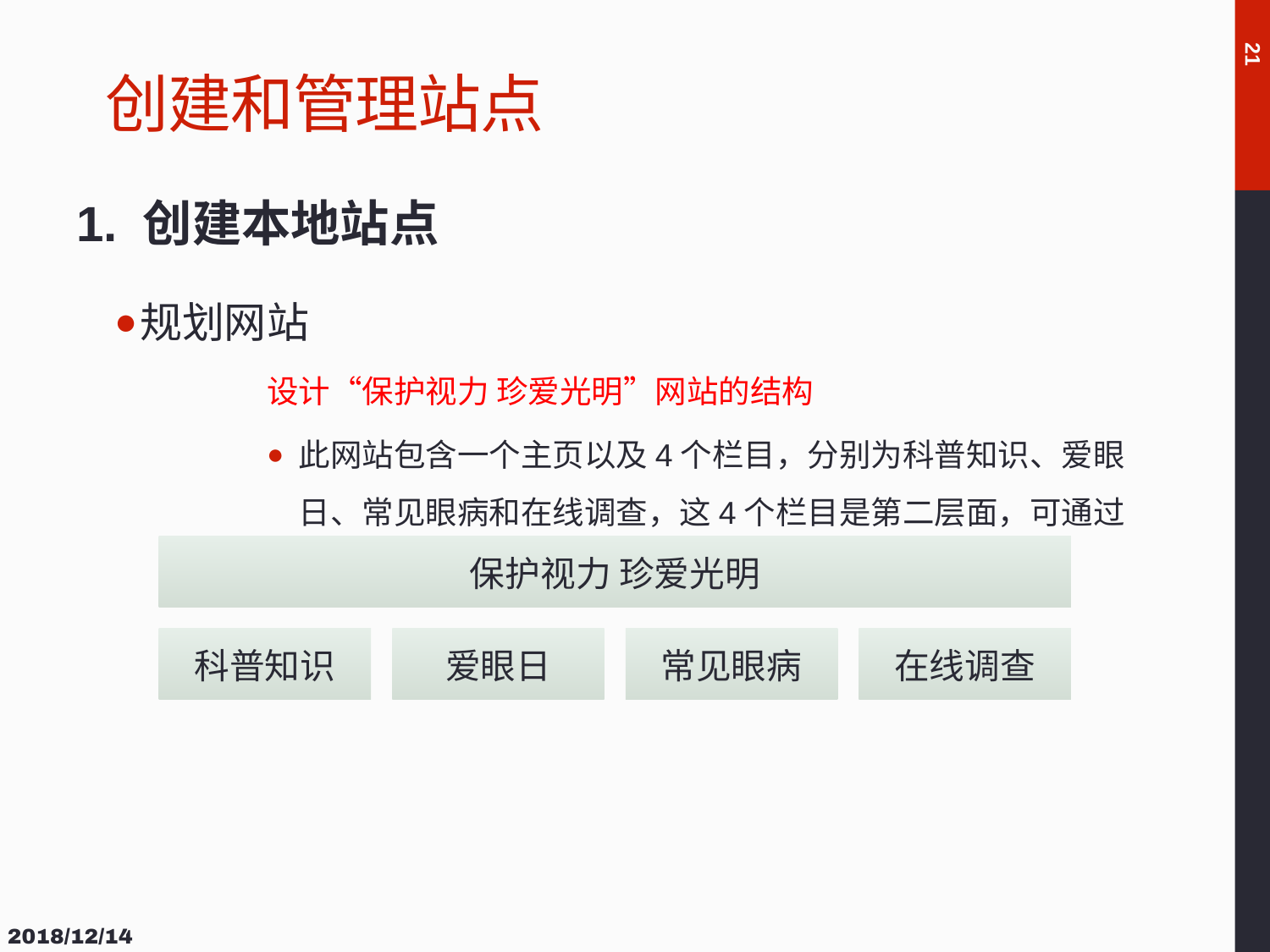

# 创建和管理站点
21
1. 创建本地站点
规划网站
设计“保护视力 珍爱光明”网站的结构
此网站包含一个主页以及4个栏目，分别为科普知识、爱眼日、常见眼病和在线调查，这4个栏目是第二层面，可通过超链接进行页面转换
保护视力 珍爱光明
科普知识
爱眼日
常见眼病
在线调查
2018/12/14